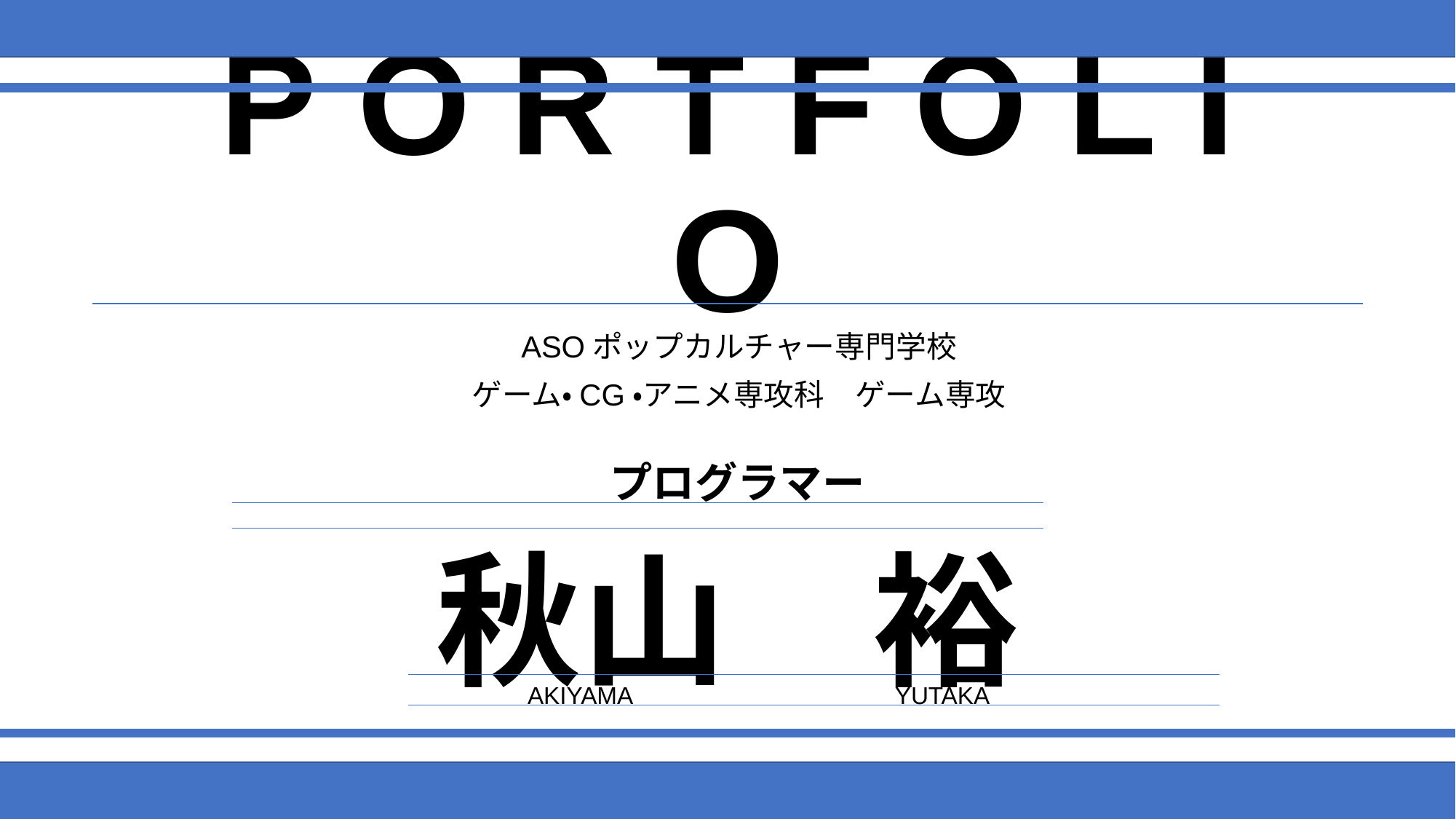

# P O R T F O L I O
ASOポップカルチャー専門学校
ゲーム・CG・アニメ専攻科　ゲーム専攻

プログラマー
秋山　裕
YUTAKA
AKIYAMA